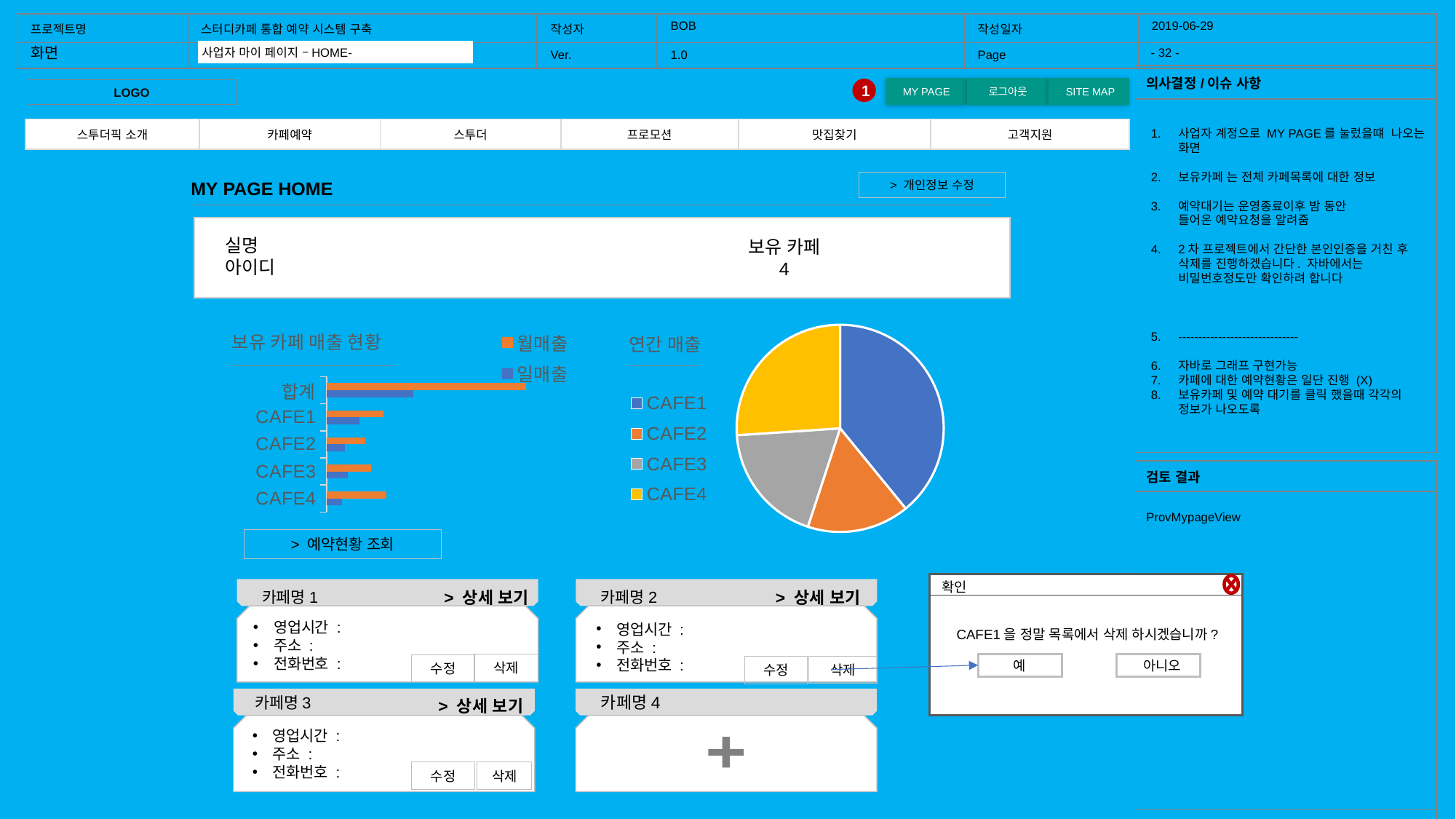

| 프로젝트명 | 스터디카페 통합 예약 시스템 구축 | 작성자 | BOB | 작성일자 | 2019-06-29 |
| --- | --- | --- | --- | --- | --- |
|  |  | Ver. | 1.0 | Page |  |
화면
- 32 -

홈화면
사업자 마이 페이지 –HOME-
| 의사결정/이슈 사항 |
| --- |
|  |
MY PAGE
로그아웃
 SITE MAP
1
LOGO
| 스투더픽 소개 | 카페예약 | 스투더 | 프로모션 | 맛집찾기 | 고객지원 |
| --- | --- | --- | --- | --- | --- |
사업자 계정으로 MY PAGE를 눌렀을떄  나오는 화면

보유카페 는 전체 카페목록에 대한 정보

예약대기는 운영종료이후 밤 동안
들어온 예약요청을 알려줌

2차 프로젝트에서 간단한 본인인증을 거친 후
삭제를 진행하겠습니다. 자바에서는 비밀번호정도만 확인하려 합니다

------------------------------

자바로 그래프 구현가능
카페에 대한 예약현황은 일단 진행 (X)
보유카페 및 예약 대기를 클릭 했을때 각각의 정보가 나오도록

> 개인정보 수정
MY PAGE HOME

실명
아이디
보유 카페
4

### Chart: 연간 매출

| Category | 연간 매출 |
|---|---|
| CAFE1 | 24.0 |
| CAFE2 | 9.8 |
| CAFE3 | 11.6 |
| CAFE4 | 16.0 |

### Chart: 보유 카페 매출 현황

| Category | 일매출 | 월매출 |
|---|---|---|
| CAFE4 | 0.5 | 2.0 |
| CAFE3 | 0.7 | 1.5 |
| CAFE2 | 0.6 | 1.3 |
| CAFE1 | 1.1 | 1.9 |
| 합계 | 2.9 | 6.699999999999999 |
| 검토 결과 |
| --- |
| ProvMypageView |
|  |
> 예약현황 조회
확인

아니오
예

CAFE1을 정말 목록에서 삭제 하시겠습니까?

카페명1
> 상세 보기
카페명2
> 상세 보기

영업시간 :
주소 :
전화번호 :

카페명4
카페명3

> 상세 보기

삭제
삭제

삭제
영업시간 :
주소 :
전화번호 :

수정
수정
영업시간 :
주소 :
전화번호 :

수정